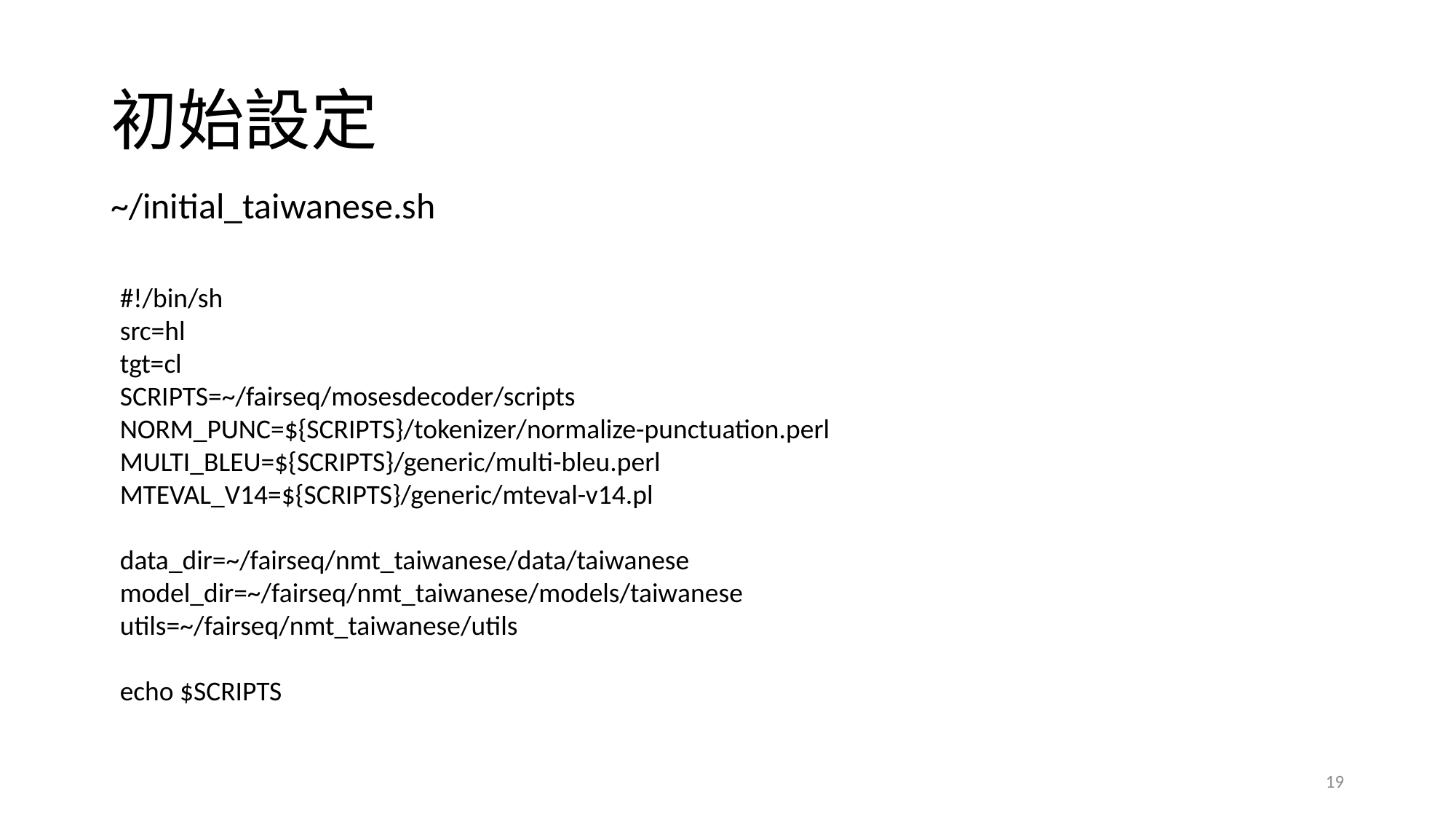

# 初始設定
~/initial_taiwanese.sh
#!/bin/sh
src=hl
tgt=cl
SCRIPTS=~/fairseq/mosesdecoder/scripts
NORM_PUNC=${SCRIPTS}/tokenizer/normalize-punctuation.perl
MULTI_BLEU=${SCRIPTS}/generic/multi-bleu.perl
MTEVAL_V14=${SCRIPTS}/generic/mteval-v14.pl

data_dir=~/fairseq/nmt_taiwanese/data/taiwanese
model_dir=~/fairseq/nmt_taiwanese/models/taiwanese
utils=~/fairseq/nmt_taiwanese/utils

echo $SCRIPTS

19